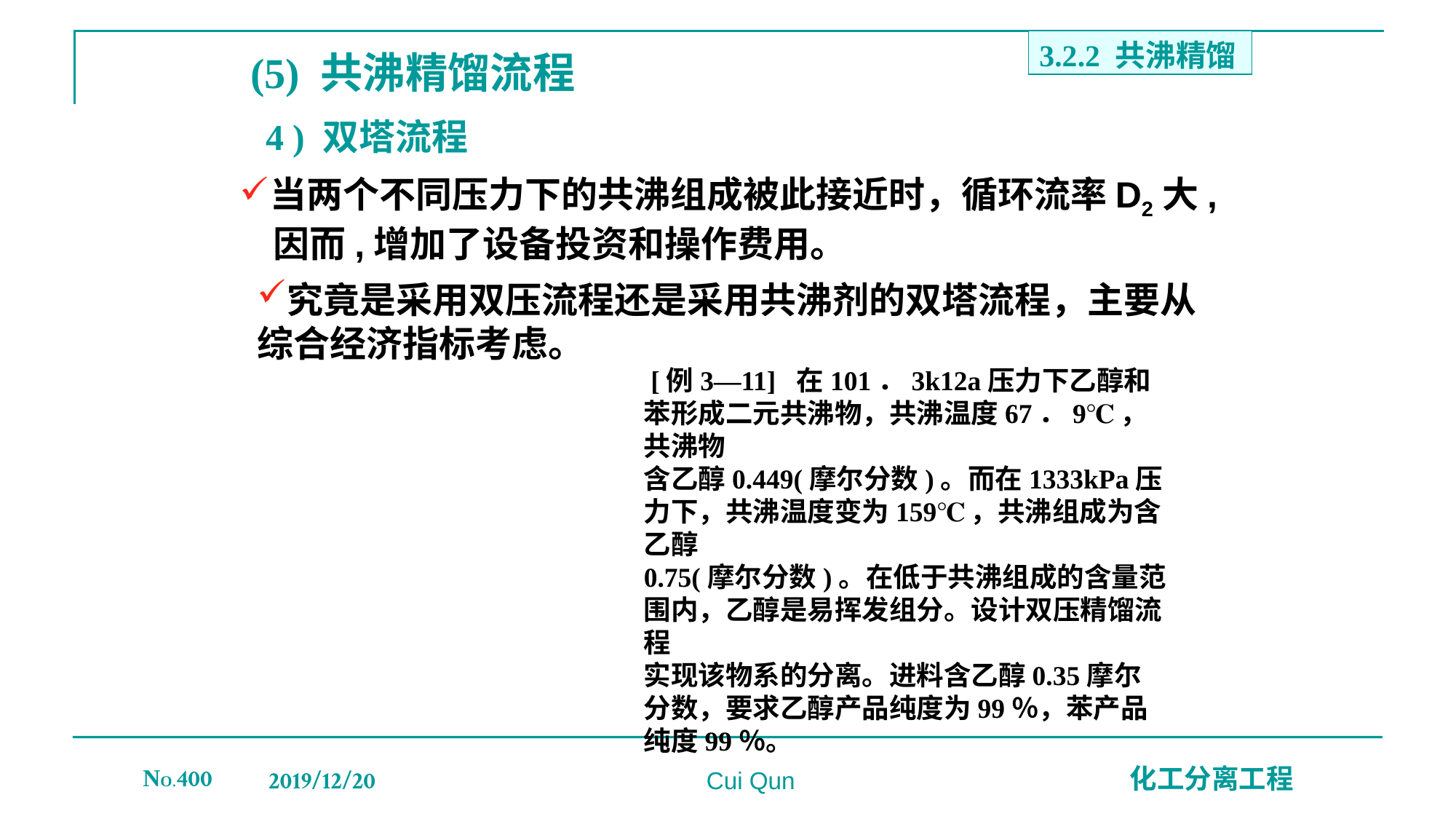

3.2.2 共沸精馏
 (5) 共沸精馏流程
4 ) 双塔流程
当两个不同压力下的共沸组成被此接近时，循环流率D2大,
   因而,增加了设备投资和操作费用。
究竟是采用双压流程还是采用共沸剂的双塔流程，主要从综合经济指标考虑。
 [例3—11]  在101．3k12a压力下乙醇和苯形成二元共沸物，共沸温度67．9℃，共沸物
含乙醇0.449(摩尔分数)。而在1333kPa压力下，共沸温度变为159℃，共沸组成为含乙醇
0.75(摩尔分数)。在低于共沸组成的含量范围内，乙醇是易挥发组分。设计双压精馏流程
实现该物系的分离。进料含乙醇0.35摩尔分数，要求乙醇产品纯度为99％，苯产品纯度99％。
NO.400
2019/12/20
化工分离工程